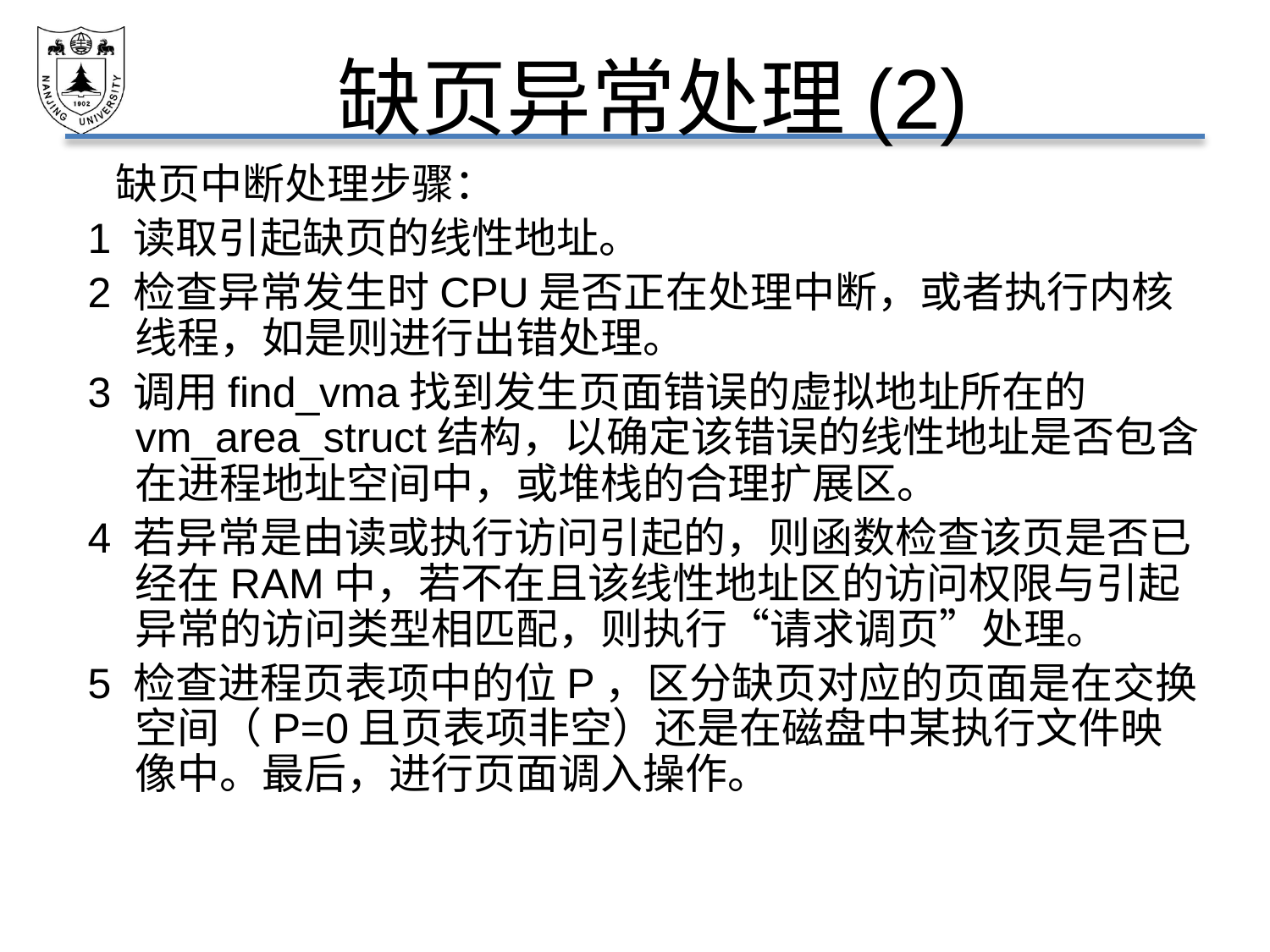

# 缺页异常处理(2)
    缺页中断处理步骤：
1 读取引起缺页的线性地址。
2 检查异常发生时CPU是否正在处理中断，或者执行内核线程，如是则进行出错处理。
3 调用find_vma找到发生页面错误的虚拟地址所在的vm_area_struct结构，以确定该错误的线性地址是否包含在进程地址空间中，或堆栈的合理扩展区。
4 若异常是由读或执行访问引起的，则函数检查该页是否已经在RAM中，若不在且该线性地址区的访问权限与引起异常的访问类型相匹配，则执行“请求调页”处理。
5 检查进程页表项中的位P，区分缺页对应的页面是在交换空间（P=0且页表项非空）还是在磁盘中某执行文件映像中。最后，进行页面调入操作。